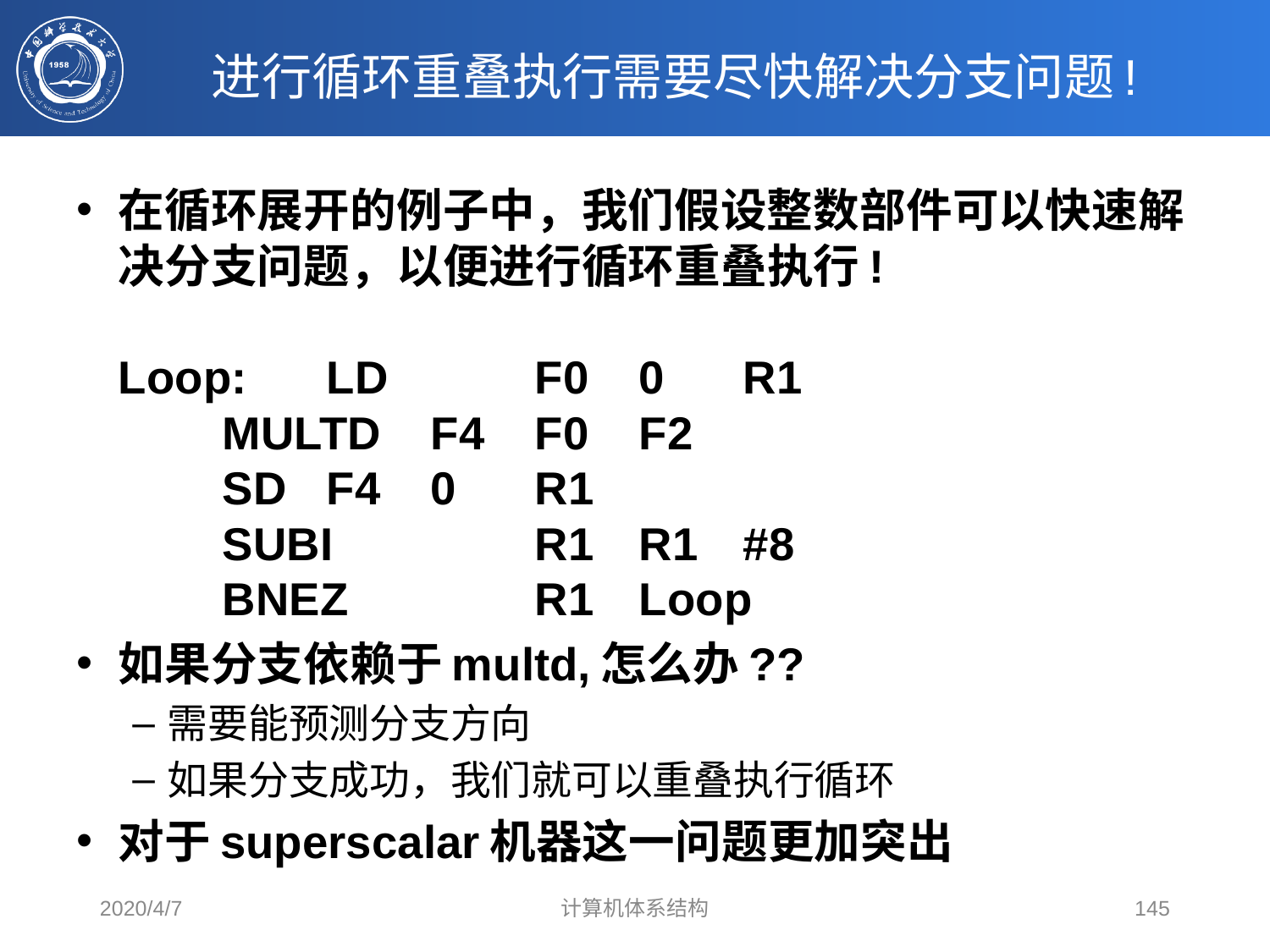

# 进行循环重叠执行需要尽快解决分支问题!
在循环展开的例子中，我们假设整数部件可以快速解决分支问题，以便进行循环重叠执行!
Loop:	LD		F0	0	R1
		MULTD	F4	F0	F2
		SD		F4	0	R1
		SUBI		R1	R1	#8
		BNEZ		R1	Loop
如果分支依赖于multd,怎么办??
需要能预测分支方向
如果分支成功，我们就可以重叠执行循环
对于superscalar机器这一问题更加突出

2020/4/7
计算机体系结构
145